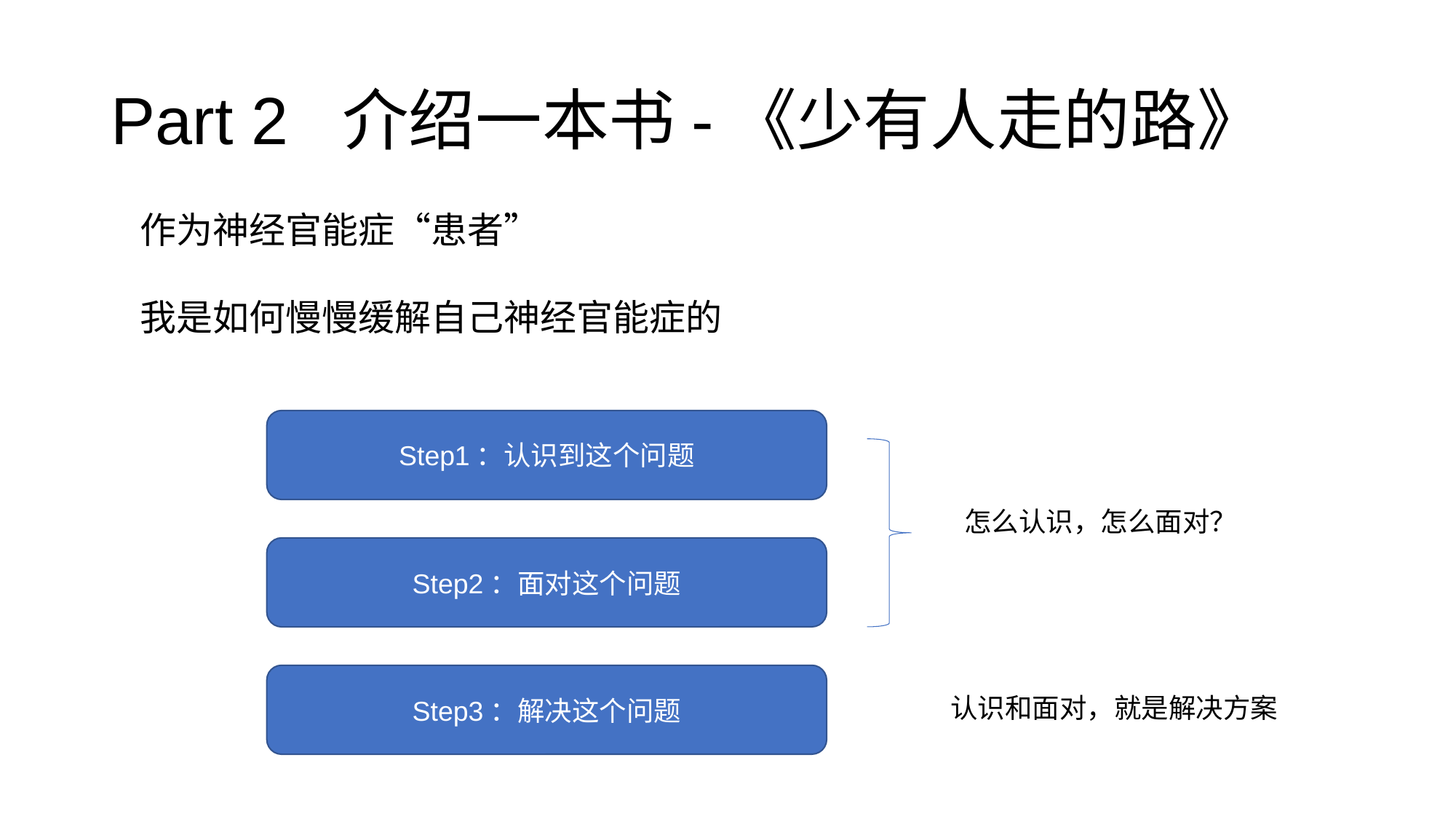

# Part 2  介绍一本书-《少有人走的路》
作为神经官能症“患者”

我是如何慢慢缓解自己神经官能症的

Step1：认识到这个问题

怎么认识，怎么面对？
Step2：面对这个问题
Step3：解决这个问题
认识和面对，就是解决方案